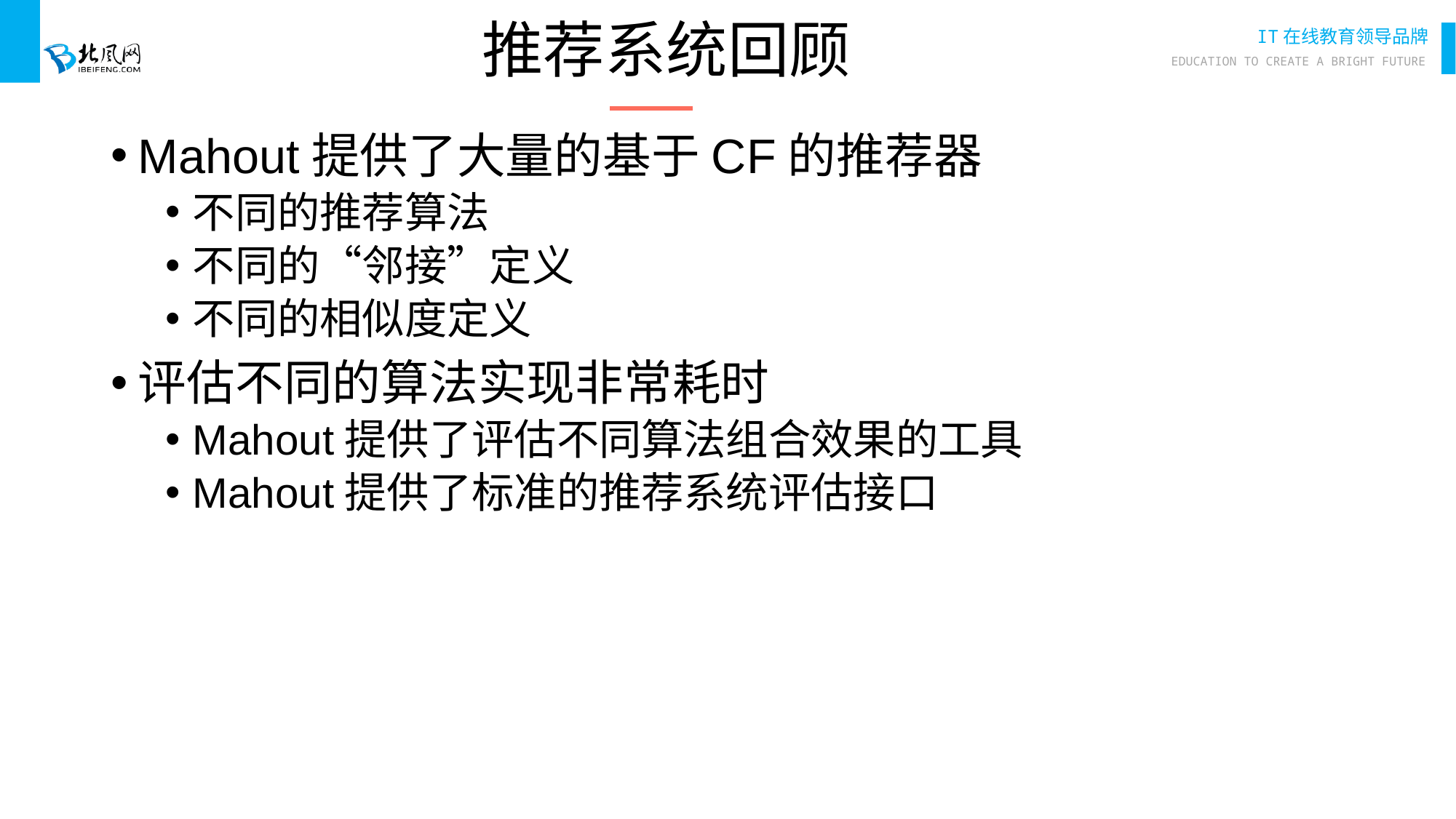

# 推荐系统回顾
Mahout提供了大量的基于CF的推荐器
不同的推荐算法
不同的“邻接”定义
不同的相似度定义
评估不同的算法实现非常耗时
Mahout提供了评估不同算法组合效果的工具
Mahout提供了标准的推荐系统评估接口